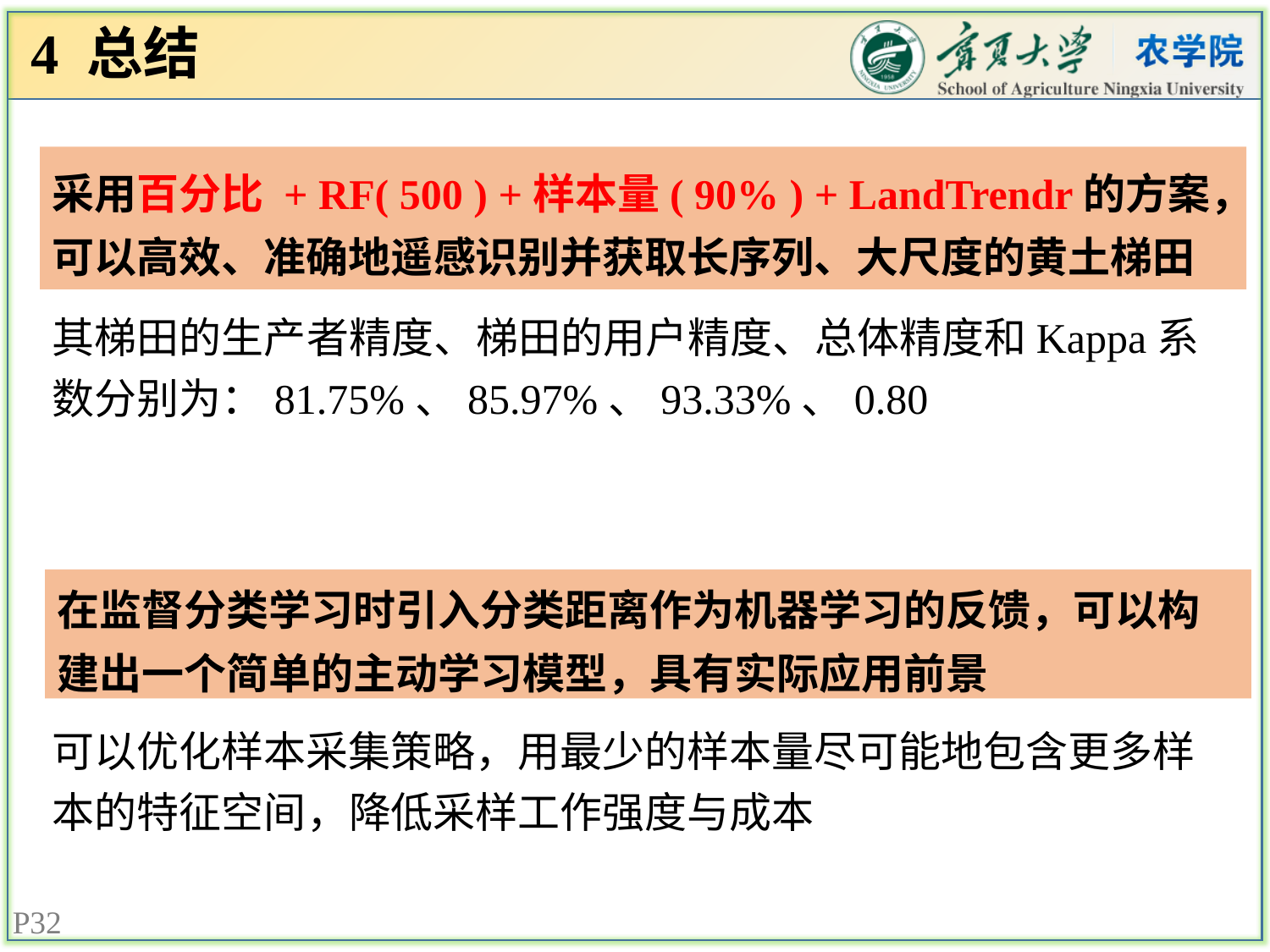

4 总结
采用百分比 + RF( 500 ) +样本量( 90% ) + LandTrendr的方案，
可以高效、准确地遥感识别并获取长序列、大尺度的黄土梯田
其梯田的生产者精度、梯田的用户精度、总体精度和Kappa系数分别为：81.75%、85.97%、93.33%、0.80
在监督分类学习时引入分类距离作为机器学习的反馈，可以构建出一个简单的主动学习模型，具有实际应用前景
可以优化样本采集策略，用最少的样本量尽可能地包含更多样本的特征空间，降低采样工作强度与成本
32